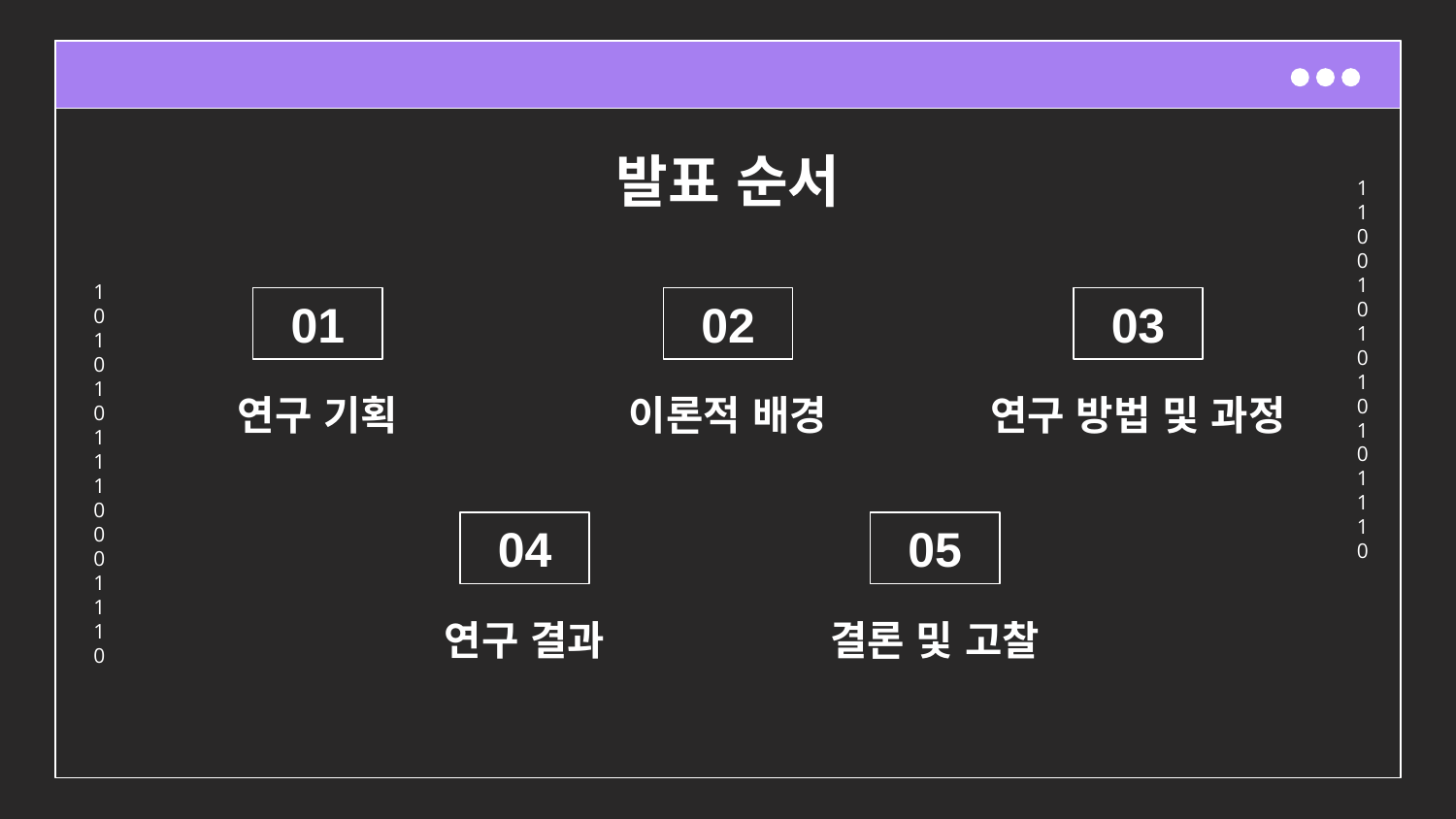

# 발표 순서
01
02
03
연구 기획
이론적 배경
연구 방법 및 과정
04
05
연구 결과
결론 및 고찰